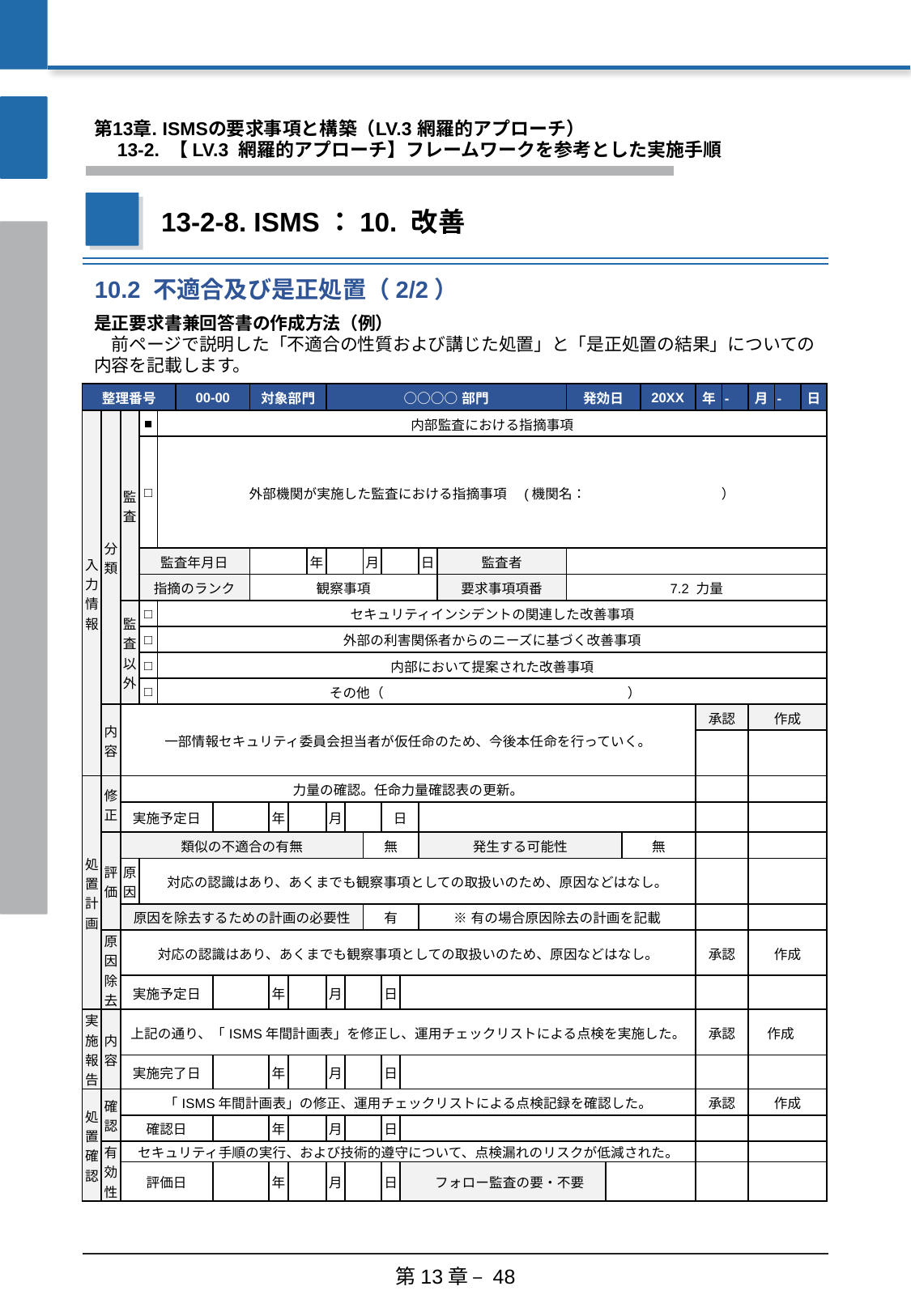

第13章. ISMSの要求事項と構築（LV.3 網羅的アプローチ）
　13-2. 【LV.3 網羅的アプローチ】フレームワークを参考とした実施手順
13-2-8. ISMS：10. 改善
10.2 不適合及び是正処置（2/2）
是正要求書兼回答書の作成方法（例）
　前ページで説明した「不適合の性質および講じた処置」と「是正処置の結果」についての内容を記載します。
| 整理番号 |  |  |  |  | 00-00 |  | 対象部門 |  |  |  | ○○○○部門 |  |  |  |  |  |  | 発効日 |  |  | 20XX | 年 | - | 月 | - | 日 |
| --- | --- | --- | --- | --- | --- | --- | --- | --- | --- | --- | --- | --- | --- | --- | --- | --- | --- | --- | --- | --- | --- | --- | --- | --- | --- | --- |
| 入力情報 | 分類 | 監査 | ■ | 内部監査における指摘事項 |  |  |  |  |  |  |  |  |  |  |  |  |  |  |  |  |  |  |  |  |  |  |
|  |  |  | □ | 外部機関が実施した監査における指摘事項　(機関名：　　　　　　　　　　） |  |  |  |  |  |  |  |  |  |  |  |  |  |  |  |  |  |  |  |  |  |  |
|  |  |  | 監査年月日 |  |  |  |  |  |  | 年 |  |  | 月 |  |  | 日 | 監査者 |  |  |  |  |  |  |  |  |  |
|  |  |  | 指摘のランク |  |  |  | 観察事項 |  |  |  |  |  |  |  |  |  | 要求事項項番 | 7.2 力量 |  |  |  |  |  |  |  |  |
|  |  | 監査以外 | □ | セキュリティインシデントの関連した改善事項 |  |  |  |  |  |  |  |  |  |  |  |  |  |  |  |  |  |  |  |  |  |  |
|  |  |  | □ | 外部の利害関係者からのニーズに基づく改善事項 |  |  |  |  |  |  |  |  |  |  |  |  |  |  |  |  |  |  |  |  |  |  |
|  |  |  | □ | 内部において提案された改善事項 |  |  |  |  |  |  |  |  |  |  |  |  |  |  |  |  |  |  |  |  |  |  |
|  |  |  | □ | その他（　　　　　　　　　　　　　　　　　　） |  |  |  |  |  |  |  |  |  |  |  |  |  |  |  |  |  |  |  |  |  |  |
|  | 内容 | 一部情報セキュリティ委員会担当者が仮任命のため、今後本任命を行っていく。 |  |  |  |  |  |  |  |  |  |  |  |  |  |  |  |  |  |  |  | 承認 |  | 作成 | 作成 |  |
|  |  |  |  |  |  |  |  |  |  |  |  |  |  |  |  |  |  |  |  |  |  |  |  |  |  |  |
| 処置計画 | 修正 | 力量の確認。任命力量確認表の更新。 |  |  |  |  |  |  |  |  |  |  |  |  |  |  |  |  |  |  |  |  |  |  |  |  |
|  |  | 実施予定日 |  |  |  |  |  | 年 |  |  | 月 |  |  | 日 |  |  |  |  |  |  |  |  |  |  |  |  |
|  | 評価 | 類似の不適合の有無 |  |  |  |  |  |  |  |  |  |  | 無 |  |  | 発生する可能性 |  |  |  | 無 |  |  |  |  |  |  |
|  |  | 原因 | 対応の認識はあり、あくまでも観察事項としての取扱いのため、原因などはなし。 |  |  |  |  |  |  |  |  |  |  |  |  |  |  |  |  |  |  |  |  |  |  |  |
|  |  | 原因を除去するための計画の必要性 |  |  |  |  |  |  |  |  |  |  | 有 |  |  | ※有の場合原因除去の計画を記載 |  |  |  |  |  |  |  |  |  |  |
|  | 原因除去 | 対応の認識はあり、あくまでも観察事項としての取扱いのため、原因などはなし。 |  |  |  |  |  |  |  |  |  |  |  |  |  |  |  |  |  |  |  | 承認 |  | 作成 | 作成 |  |
|  |  | 実施予定日 |  |  |  |  |  | 年 |  |  | 月 |  |  | 日 |  |  |  |  |  |  |  |  |  |  |  |  |
| 実施報告 | 内容 | 上記の通り、「ISMS年間計画表」を修正し、運用チェックリストによる点検を実施した。 |  |  |  |  |  |  |  |  |  |  |  |  |  |  |  |  |  |  |  | 承認 |  | 作成 | 作成 |  |
|  |  | 実施完了日 |  |  |  |  |  | 年 |  |  | 月 |  |  | 日 |  |  |  |  |  |  |  |  |  |  |  |  |
| 処置確認 | 確認 | 「ISMS年間計画表」の修正、運用チェックリストによる点検記録を確認した。 |  |  |  |  |  |  |  |  |  |  |  |  |  |  |  |  |  |  |  | 承認 |  | 作成 | 作成 |  |
|  |  | 確認日 |  |  |  |  |  | 年 |  |  | 月 |  |  | 日 |  |  |  |  |  |  |  |  |  |  |  |  |
|  | 有効性 | セキュリティ手順の実行、および技術的遵守について、点検漏れのリスクが低減された。 |  |  |  |  |  |  |  |  |  |  |  |  |  |  |  |  |  |  |  |  |  |  |  |  |
|  |  | 評価日 |  |  |  |  |  | 年 |  |  | 月 |  |  | 日 | フォロー監査の要・不要 | フォロー監査の要・不要 |  |  |  |  |  |  |  |  |  |  |
第13章 – 48